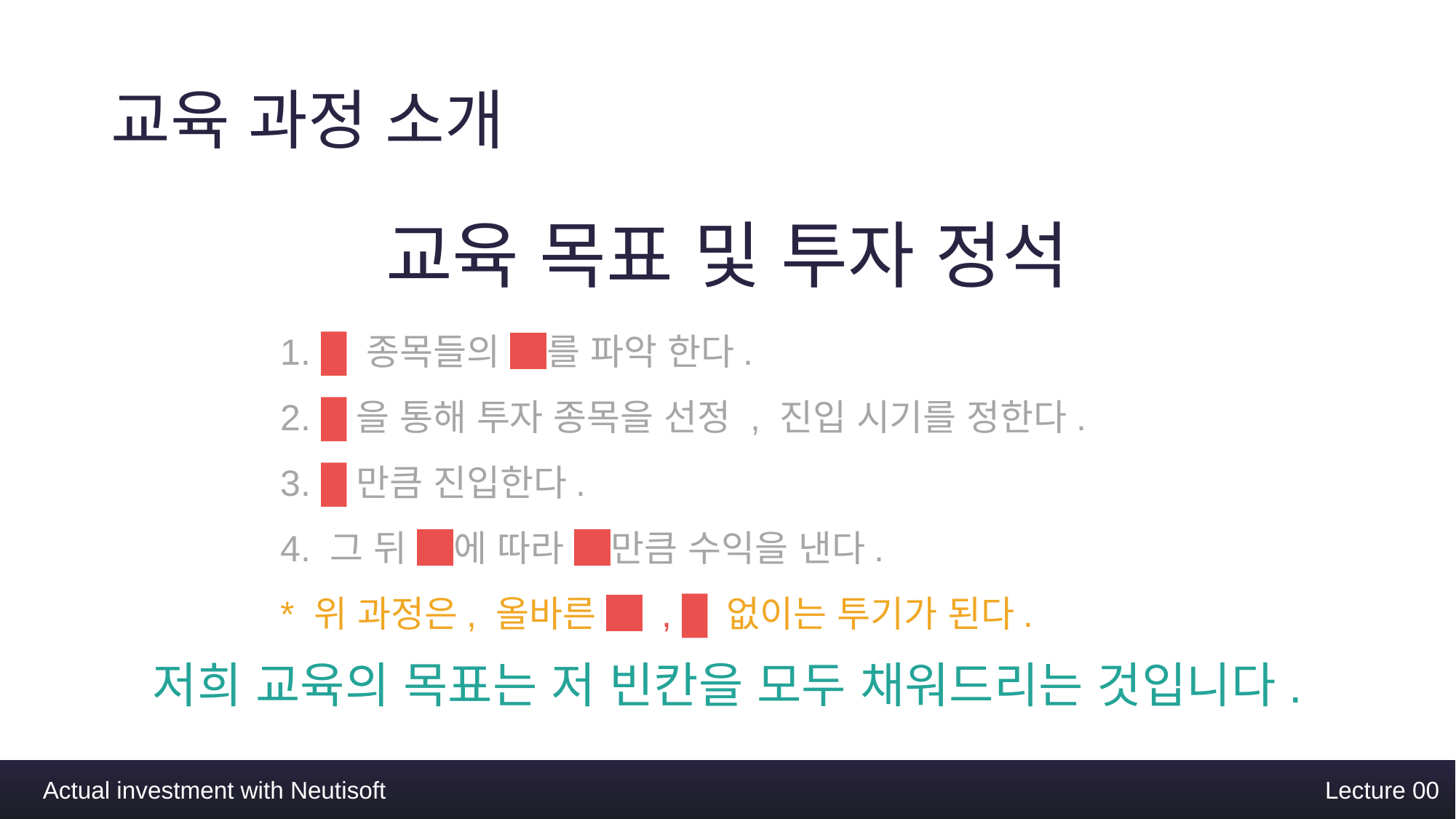

# 교육 과정 소개
교육 목표 및 투자 정석
1. █ 종목들의 █를 파악 한다.
2. █을 통해 투자 종목을 선정 , 진입 시기를 정한다.
3. █만큼 진입한다.
4. 그 뒤 █에 따라 █만큼 수익을 낸다.
* 위 과정은, 올바른 █ , █ 없이는 투기가 된다.
저희 교육의 목표는 저 빈칸을 모두 채워드리는 것입니다.

Actual investment with Neutisoft
Lecture 00